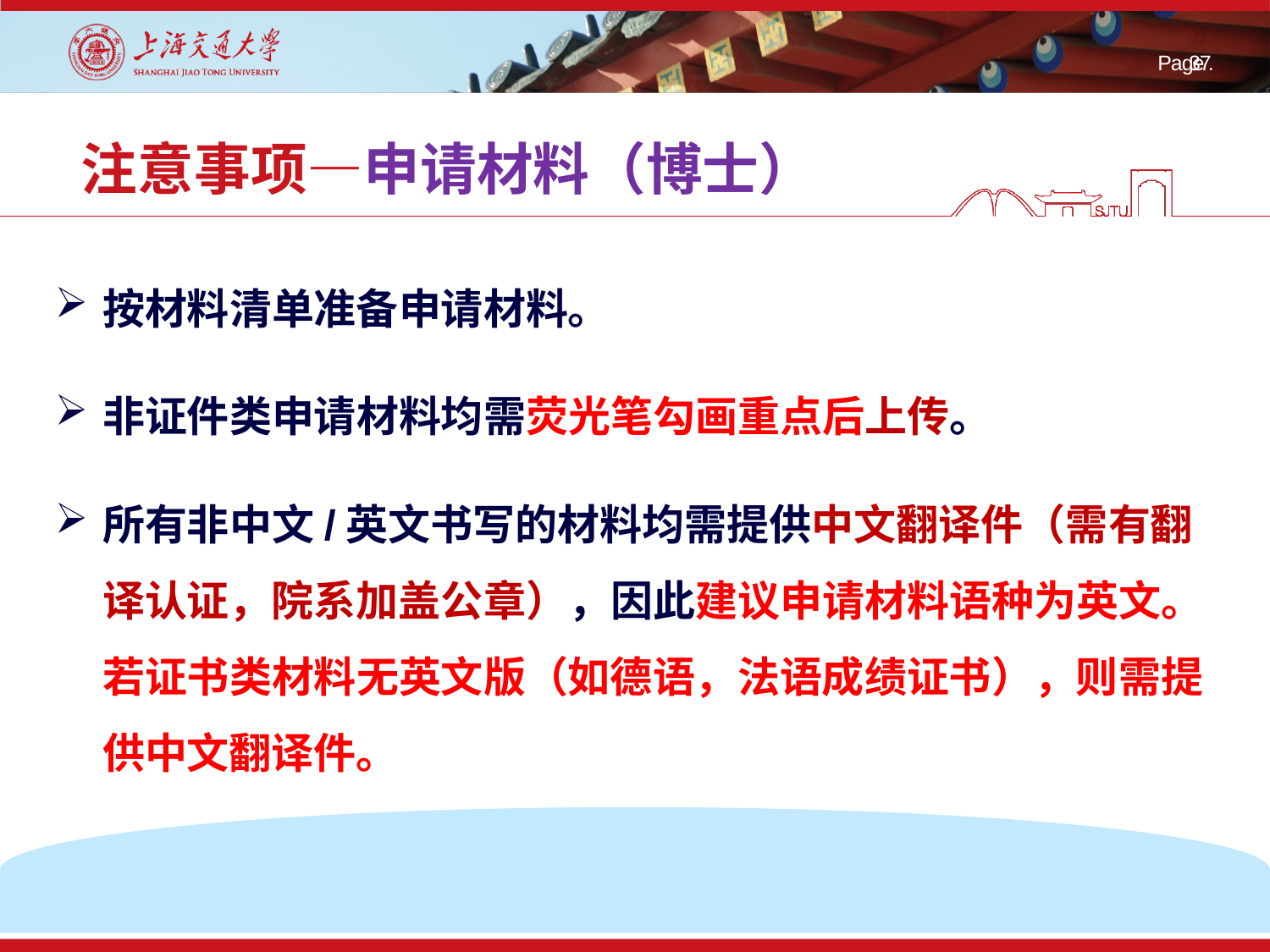

# 注意事项—申请材料（博士）

按材料清单准备申请材料。
非证件类申请材料均需荧光笔勾画重点后上传。
所有非中文/英文书写的材料均需提供中文翻译件（需有翻译认证，院系加盖公章），因此建议申请材料语种为英文。若证书类材料无英文版（如德语，法语成绩证书），则需提供中文翻译件。